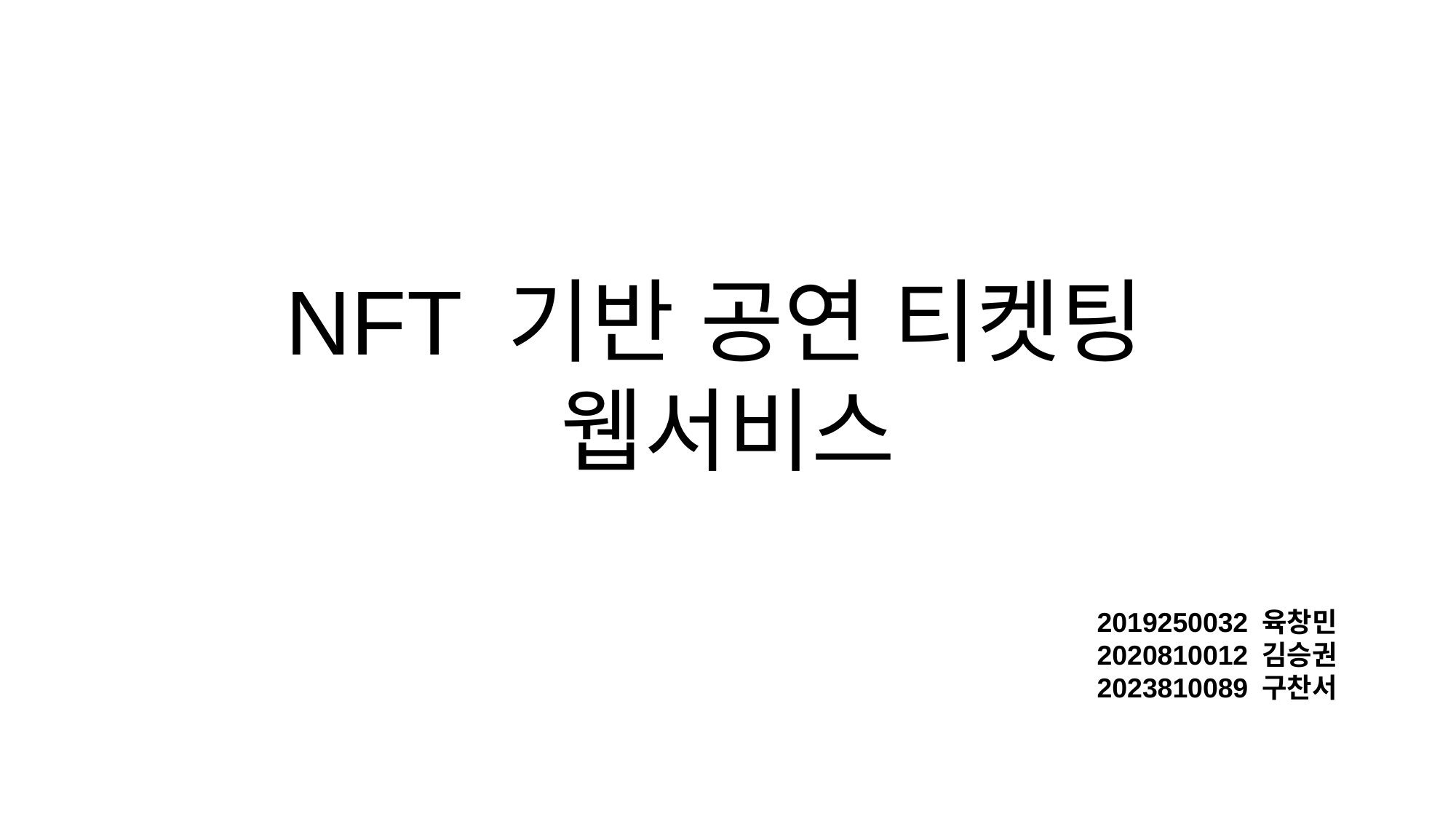

NFT 기반 공연 티켓팅
웹서비스
2019250032 육창민
2020810012 김승권
2023810089 구찬서